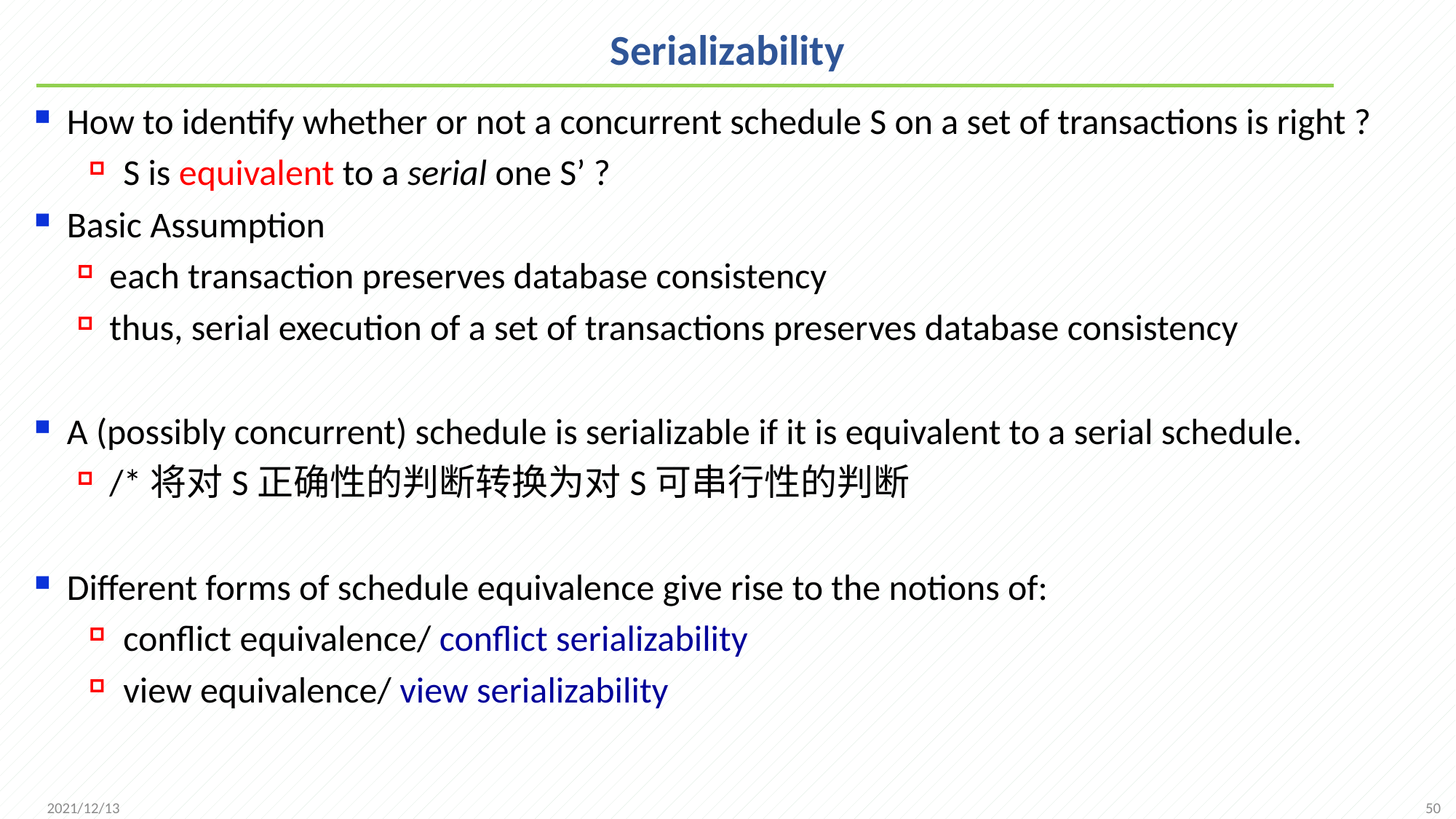

# Serializability
How to identify whether or not a concurrent schedule S on a set of transactions is right ?
S is equivalent to a serial one S’ ?
Basic Assumption
each transaction preserves database consistency
thus, serial execution of a set of transactions preserves database consistency

A (possibly concurrent) schedule is serializable if it is equivalent to a serial schedule.
/*将对S正确性的判断转换为对S可串行性的判断

Different forms of schedule equivalence give rise to the notions of:
conflict equivalence/ conflict serializability
view equivalence/ view serializability
50
2021/12/13